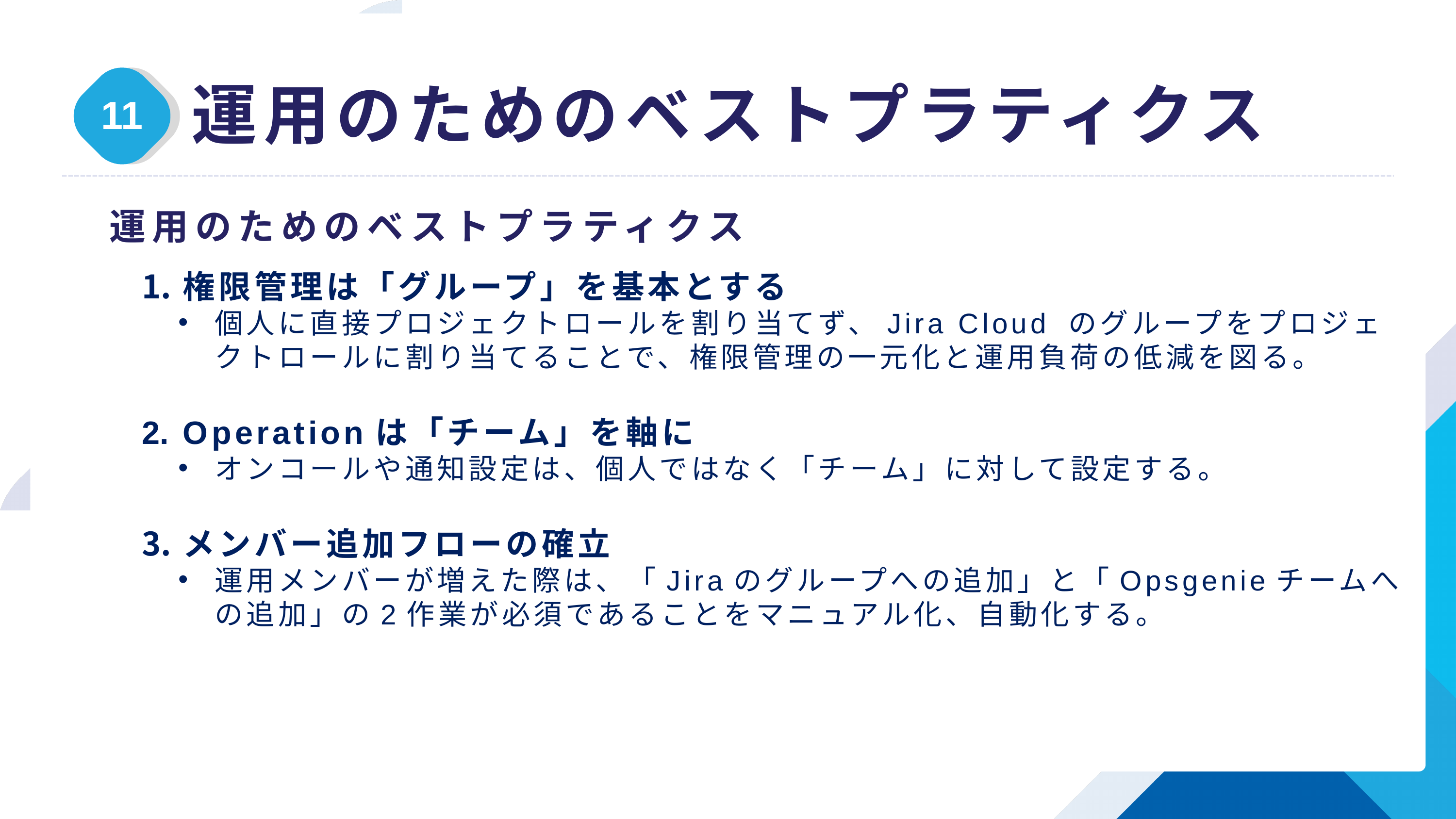

運用のためのベストプラティクス
11

運用のためのベストプラティクス
権限管理は「グループ」を基本とする
個人に直接プロジェクトロールを割り当てず、Jira Cloud のグループをプロジェクトロールに割り当てることで、権限管理の一元化と運用負荷の低減を図る。
Operationは「チーム」を軸に
オンコールや通知設定は、個人ではなく「チーム」に対して設定する。
メンバー追加フローの確立
運用メンバーが増えた際は、「Jiraのグループへの追加」と「Opsgenieチームへの追加」の2作業が必須であることをマニュアル化、自動化する。